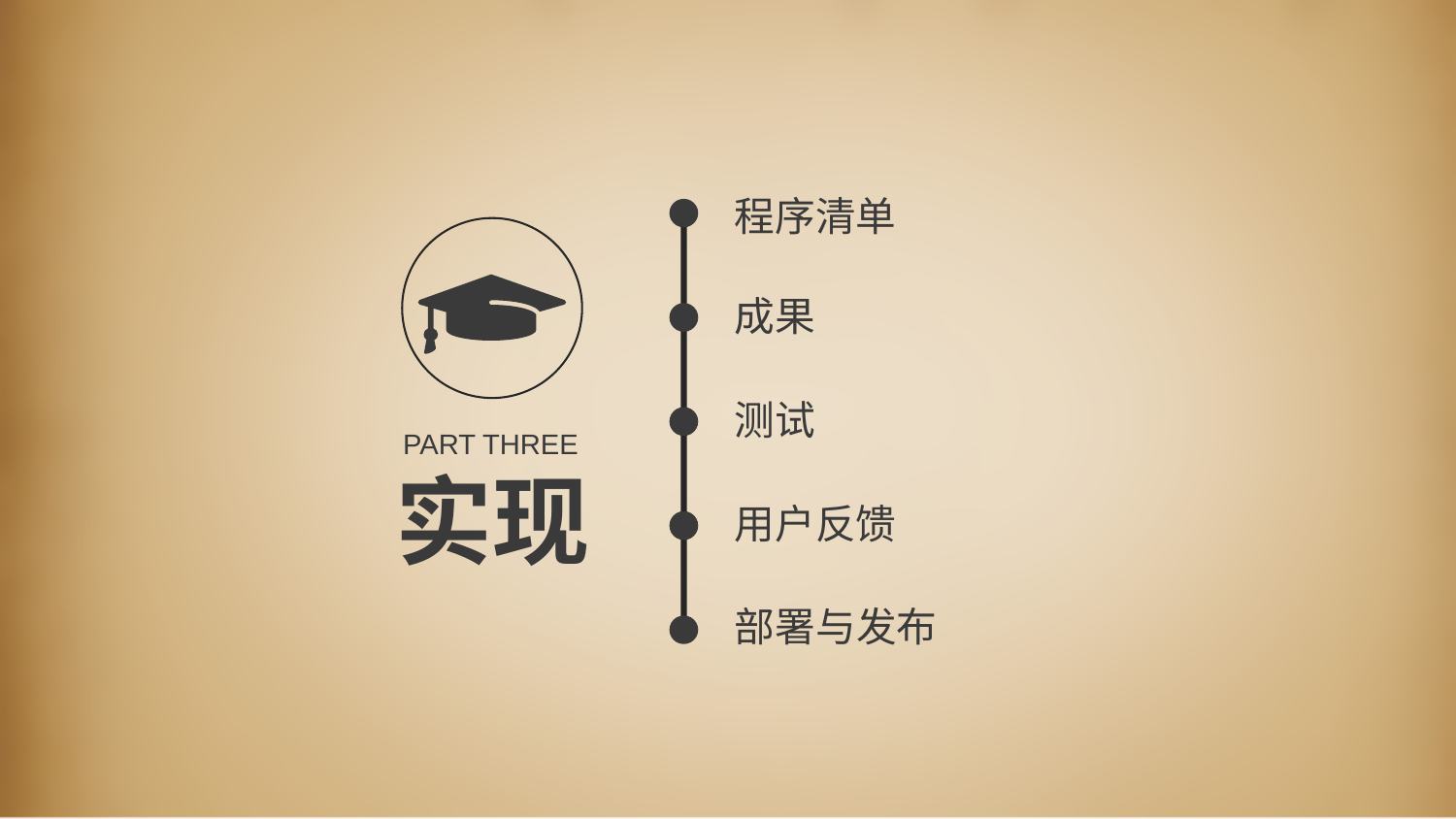

程序清单

成果
测试
PART THREE
实现
用户反馈
部署与发布